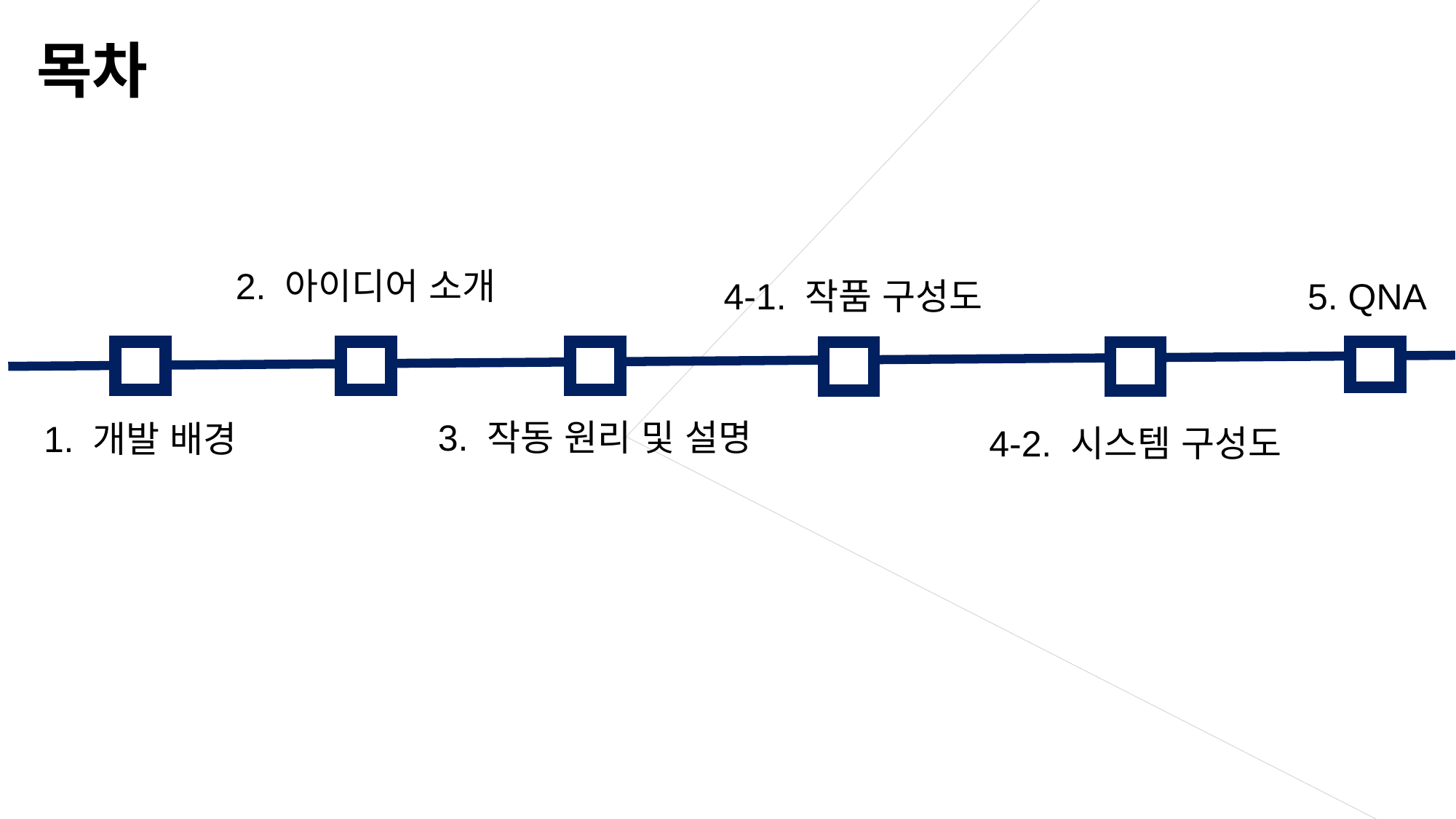

목차
2. 아이디어 소개
4-1. 작품 구성도
5. QNA

3. 작동 원리 및 설명
1. 개발 배경
4-2. 시스템 구성도